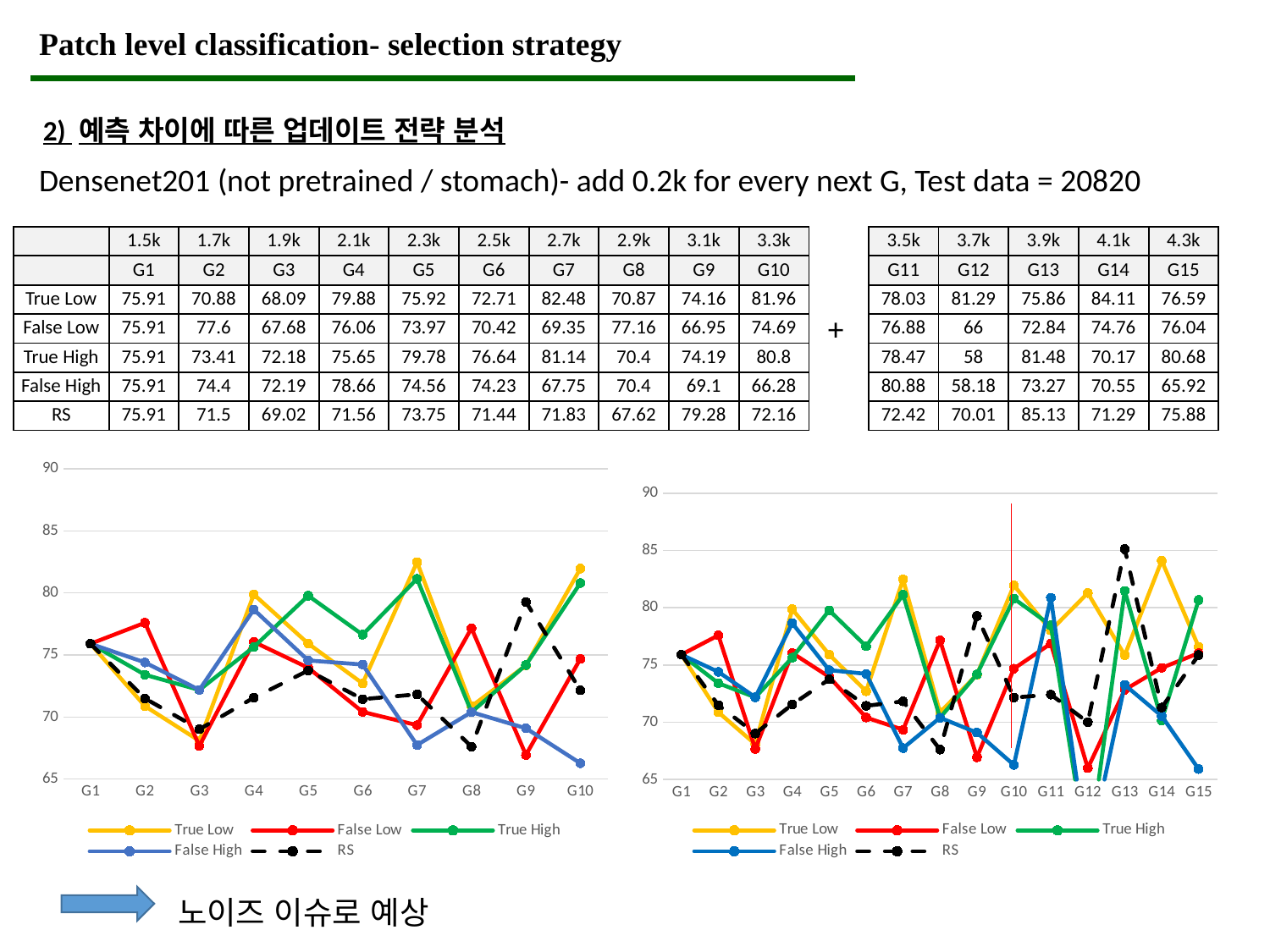

Patch level classification- selection strategy
2) 예측 차이에 따른 업데이트 전략 분석
Densenet201 (not pretrained / stomach)- add 0.2k for every next G, Test data = 20820
|  | 1.5k | 1.7k | 1.9k | 2.1k | 2.3k | 2.5k | 2.7k | 2.9k | 3.1k | 3.3k |
| --- | --- | --- | --- | --- | --- | --- | --- | --- | --- | --- |
|  | G1 | G2 | G3 | G4 | G5 | G6 | G7 | G8 | G9 | G10 |
| True Low | 75.91 | 70.88 | 68.09 | 79.88 | 75.92 | 72.71 | 82.48 | 70.87 | 74.16 | 81.96 |
| False Low | 75.91 | 77.6 | 67.68 | 76.06 | 73.97 | 70.42 | 69.35 | 77.16 | 66.95 | 74.69 |
| True High | 75.91 | 73.41 | 72.18 | 75.65 | 79.78 | 76.64 | 81.14 | 70.4 | 74.19 | 80.8 |
| False High | 75.91 | 74.4 | 72.19 | 78.66 | 74.56 | 74.23 | 67.75 | 70.4 | 69.1 | 66.28 |
| RS | 75.91 | 71.5 | 69.02 | 71.56 | 73.75 | 71.44 | 71.83 | 67.62 | 79.28 | 72.16 |
| 3.5k | 3.7k | 3.9k | 4.1k | 4.3k |
| --- | --- | --- | --- | --- |
| G11 | G12 | G13 | G14 | G15 |
| 78.03 | 81.29 | 75.86 | 84.11 | 76.59 |
| 76.88 | 66 | 72.84 | 74.76 | 76.04 |
| 78.47 | 58 | 81.48 | 70.17 | 80.68 |
| 80.88 | 58.18 | 73.27 | 70.55 | 65.92 |
| 72.42 | 70.01 | 85.13 | 71.29 | 75.88 |
+

### Chart

| Category | True Low | False Low | True High | False High | RS |
|---|---|---|---|---|---|
| G1 | 75.91 | 75.91 | 75.91 | 75.91 | 75.91 |
| G2 | 70.88 | 77.6 | 73.41 | 74.4 | 71.5 |
| G3 | 68.09 | 67.68 | 72.18 | 72.19 | 69.02 |
| G4 | 79.88 | 76.06 | 75.65 | 78.66 | 71.56 |
| G5 | 75.92 | 73.97 | 79.78 | 74.56 | 73.75 |
| G6 | 72.71 | 70.42 | 76.64 | 74.23 | 71.44 |
| G7 | 82.48 | 69.35 | 81.14 | 67.75 | 71.83 |
| G8 | 70.87 | 77.16 | 70.4 | 70.4 | 67.62 |
| G9 | 74.16 | 66.95 | 74.19 | 69.1 | 79.28 |
| G10 | 81.96 | 74.69 | 80.8 | 66.28 | 72.16 |

### Chart

| Category | True Low | False Low | True High | False High | RS |
|---|---|---|---|---|---|
| G1 | 75.91 | 75.91 | 75.91 | 75.91 | 75.91 |
| G2 | 70.88 | 77.6 | 73.41 | 74.4 | 71.5 |
| G3 | 68.09 | 67.68 | 72.18 | 72.19 | 69.02 |
| G4 | 79.88 | 76.06 | 75.65 | 78.66 | 71.56 |
| G5 | 75.92 | 73.97 | 79.78 | 74.56 | 73.75 |
| G6 | 72.71 | 70.42 | 76.64 | 74.23 | 71.44 |
| G7 | 82.48 | 69.35 | 81.14 | 67.75 | 71.83 |
| G8 | 70.87 | 77.16 | 70.4 | 70.4 | 67.62 |
| G9 | 74.16 | 66.95 | 74.19 | 69.1 | 79.28 |
| G10 | 81.96 | 74.69 | 80.8 | 66.28 | 72.16 |
| G11 | 78.03 | 76.88 | 78.47 | 80.88 | 72.42 |
| G12 | 81.29 | 66.0 | 58.0 | 58.18 | 70.01 |
| G13 | 75.86 | 72.84 | 81.48 | 73.27 | 85.13 |
| G14 | 84.11 | 74.76 | 70.17 | 70.55 | 71.29 |
| G15 | 76.59 | 76.04 | 80.68 | 65.92 | 75.88 |
노이즈 이슈로 예상